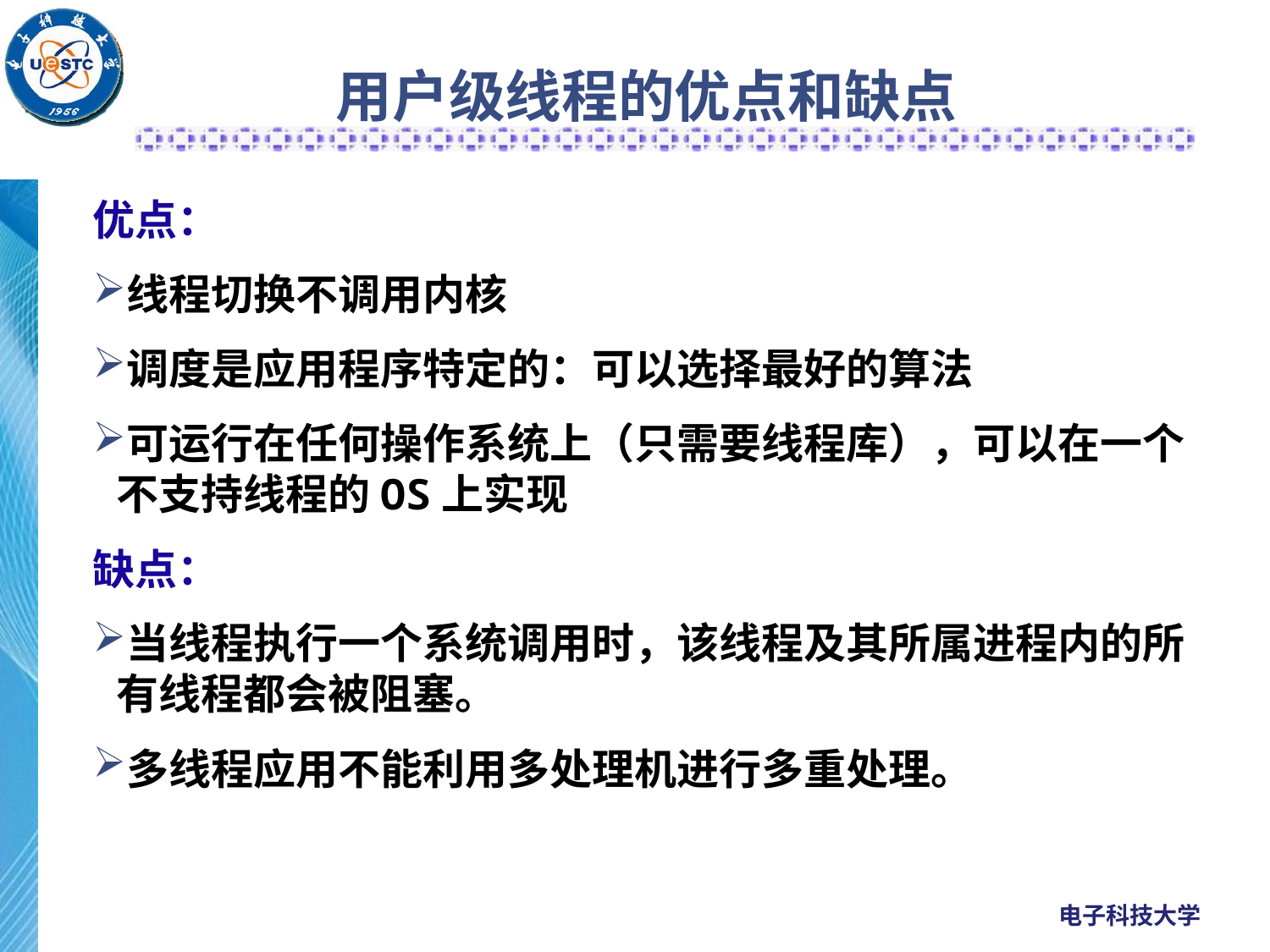

# 用户级线程的优点和缺点
优点：
线程切换不调用内核
调度是应用程序特定的：可以选择最好的算法
可运行在任何操作系统上（只需要线程库），可以在一个不支持线程的OS上实现
缺点：
当线程执行一个系统调用时，该线程及其所属进程内的所有线程都会被阻塞。
多线程应用不能利用多处理机进行多重处理。